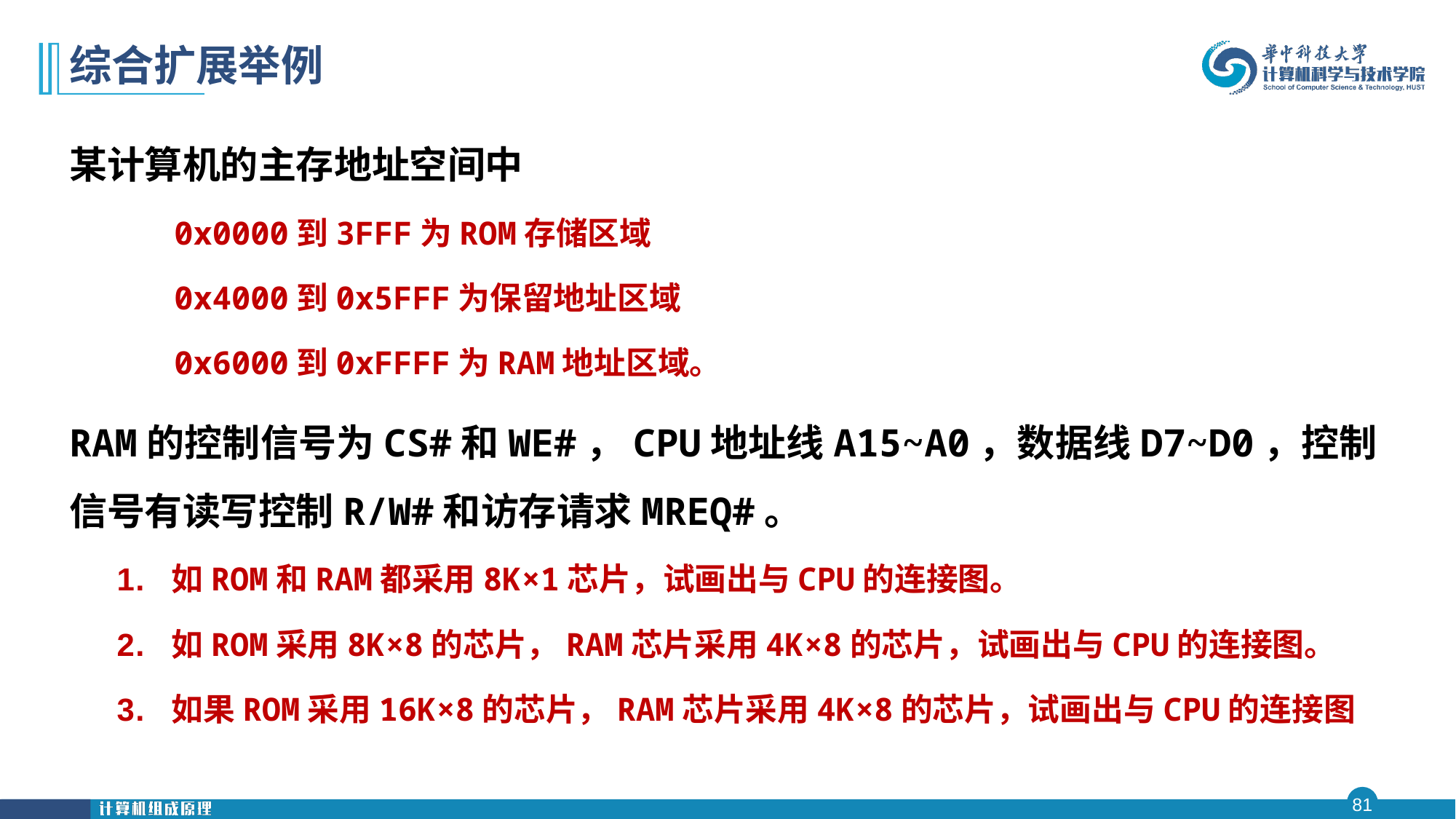

# 综合扩展举例
某计算机的主存地址空间中
   0x0000到3FFF为ROM存储区域
   0x4000到0x5FFF为保留地址区域
   0x6000到0xFFFF为RAM地址区域。
RAM的控制信号为CS#和WE#，CPU地址线A15~A0，数据线D7~D0，控制信号有读写控制R/W#和访存请求MREQ#。
如ROM和RAM都采用8K×1芯片，试画出与CPU的连接图。
如ROM采用8K×8的芯片，RAM芯片采用4K×8的芯片，试画出与CPU的连接图。
如果ROM采用16K×8的芯片，RAM芯片采用4K×8的芯片，试画出与CPU的连接图